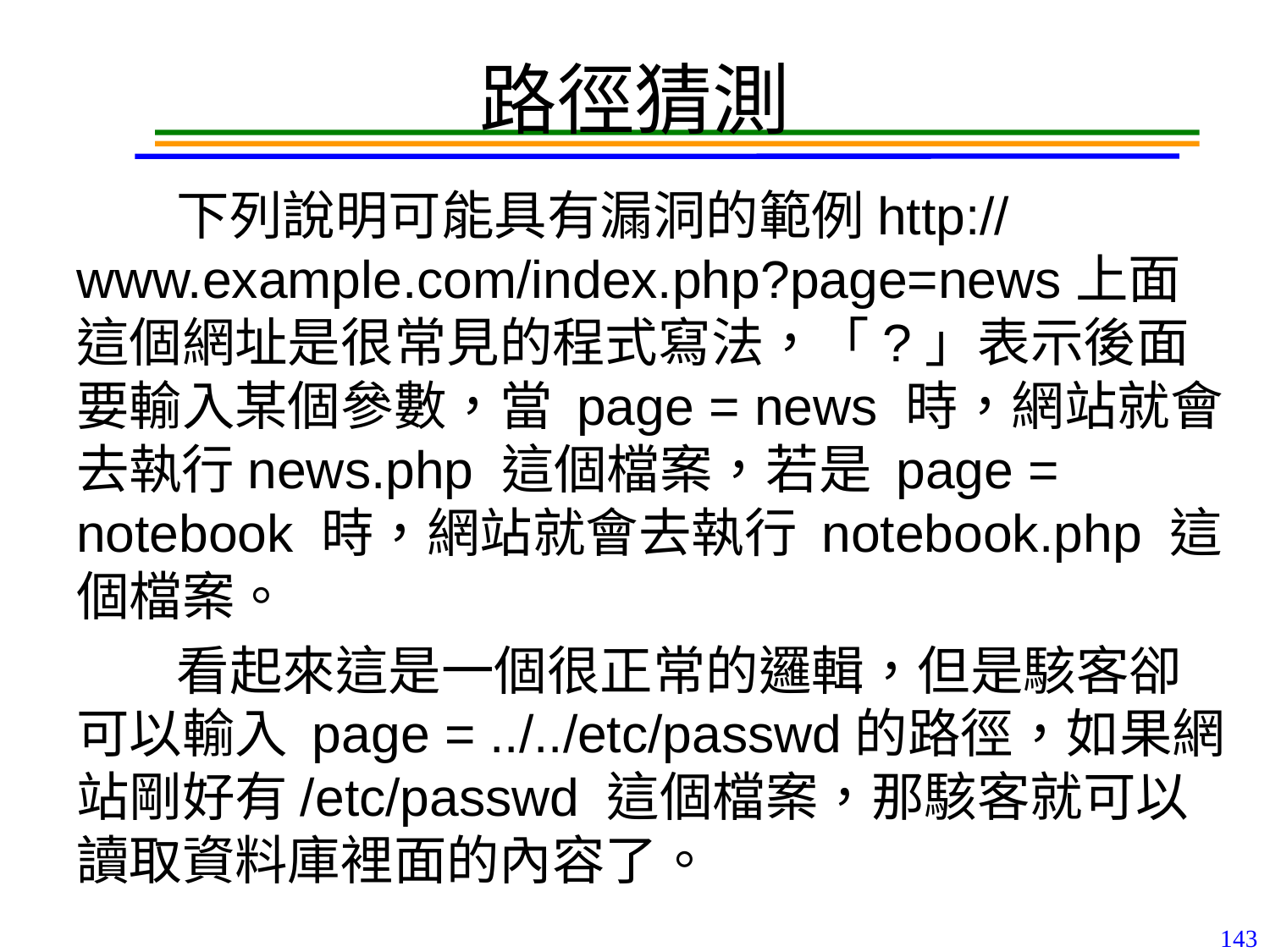

# 路徑猜測
下列說明可能具有漏洞的範例http://www.example.com/index.php?page=news上面這個網址是很常見的程式寫法，「?」表示後面要輸入某個參數，當 page = news 時，網站就會去執行news.php 這個檔案，若是 page = notebook 時，網站就會去執行 notebook.php 這個檔案。
看起來這是一個很正常的邏輯，但是駭客卻可以輸入 page = ../../etc/passwd的路徑，如果網站剛好有/etc/passwd 這個檔案，那駭客就可以讀取資料庫裡面的內容了。

143